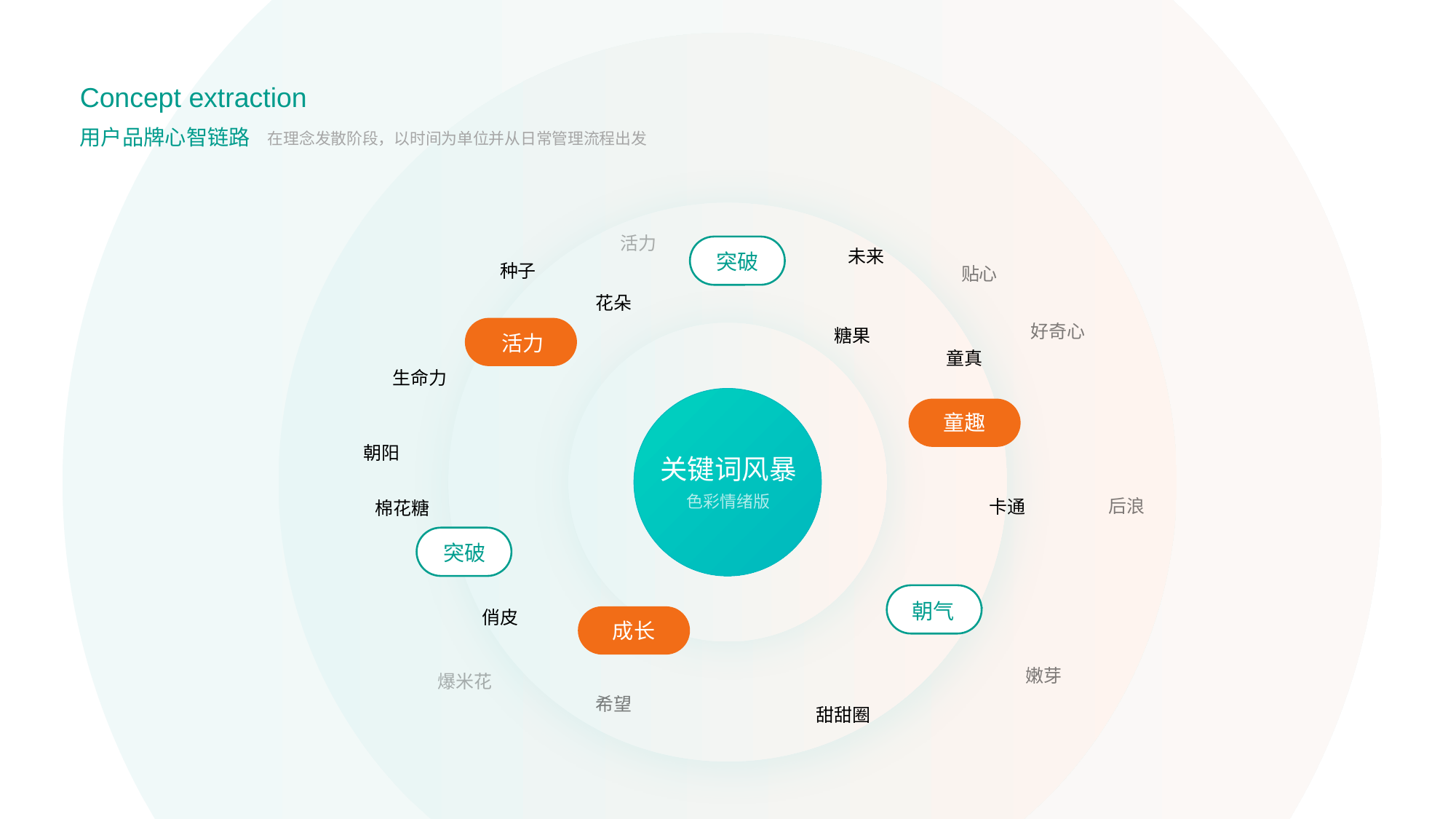

Concept extraction
用户品牌心智链路
在理念发散阶段，以时间为单位并从日常管理流程出发

活力

未来
突破
种子
贴心
花朵
好奇心

糖果

活力
童真
生命力

童趣
朝阳
关键词风暴
色彩情绪版
后浪
卡通
棉花糖

突破

朝气
俏皮

成长
嫩芽
爆米花
希望
甜甜圈